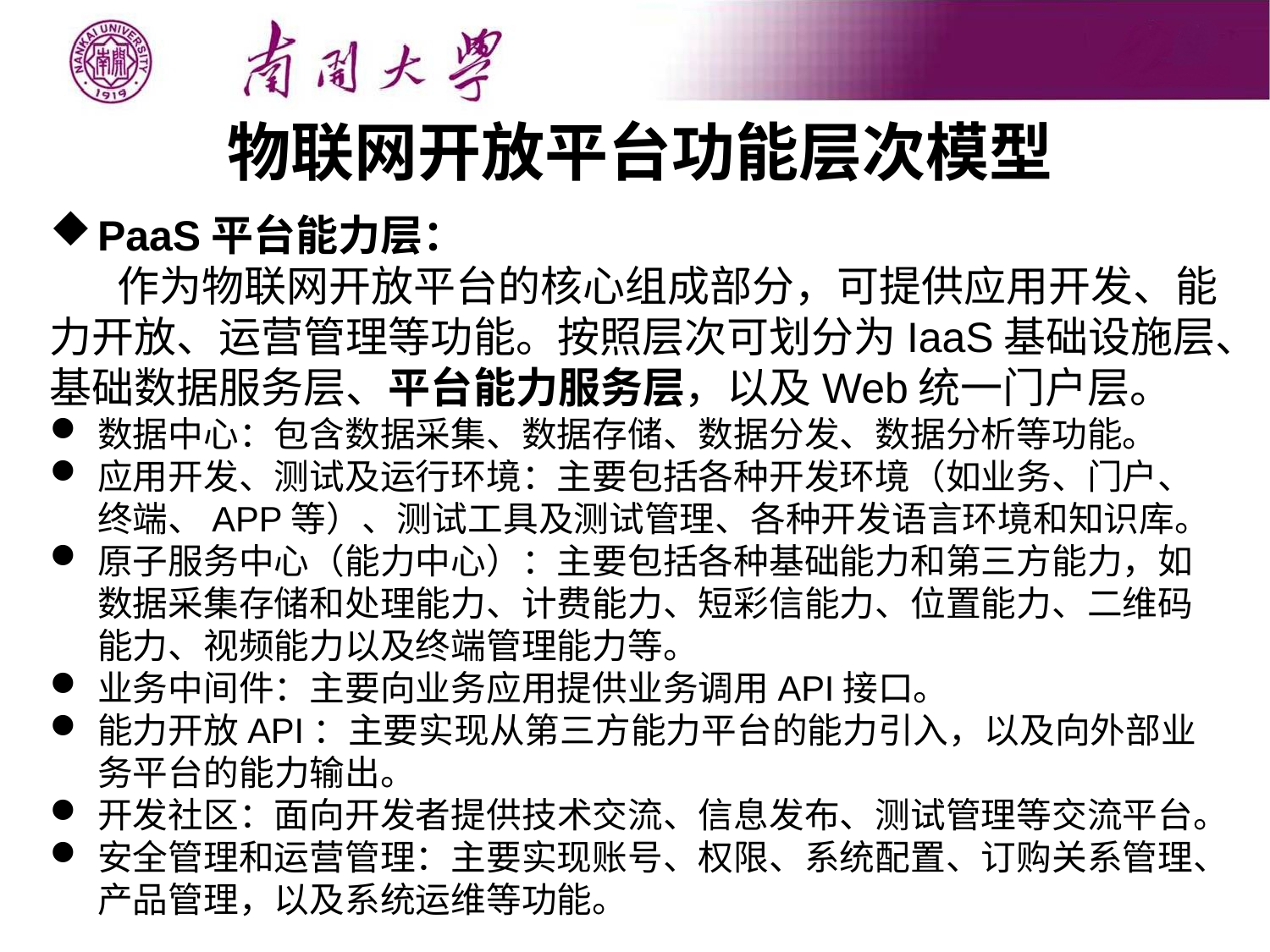

物联网开放平台功能层次模型
PaaS平台能力层：
      作为物联网开放平台的核心组成部分，可提供应用开发、能力开放、运营管理等功能。按照层次可划分为IaaS基础设施层、基础数据服务层、平台能力服务层，以及Web统一门户层。
数据中心：包含数据采集、数据存储、数据分发、数据分析等功能。
应用开发、测试及运行环境：主要包括各种开发环境（如业务、门户、终端、APP等）、测试工具及测试管理、各种开发语言环境和知识库。
原子服务中心（能力中心）：主要包括各种基础能力和第三方能力，如数据采集存储和处理能力、计费能力、短彩信能力、位置能力、二维码能力、视频能力以及终端管理能力等。
业务中间件：主要向业务应用提供业务调用API接口。
能力开放API：主要实现从第三方能力平台的能力引入，以及向外部业务平台的能力输出。
开发社区：面向开发者提供技术交流、信息发布、测试管理等交流平台。
安全管理和运营管理：主要实现账号、权限、系统配置、订购关系管理、产品管理，以及系统运维等功能。